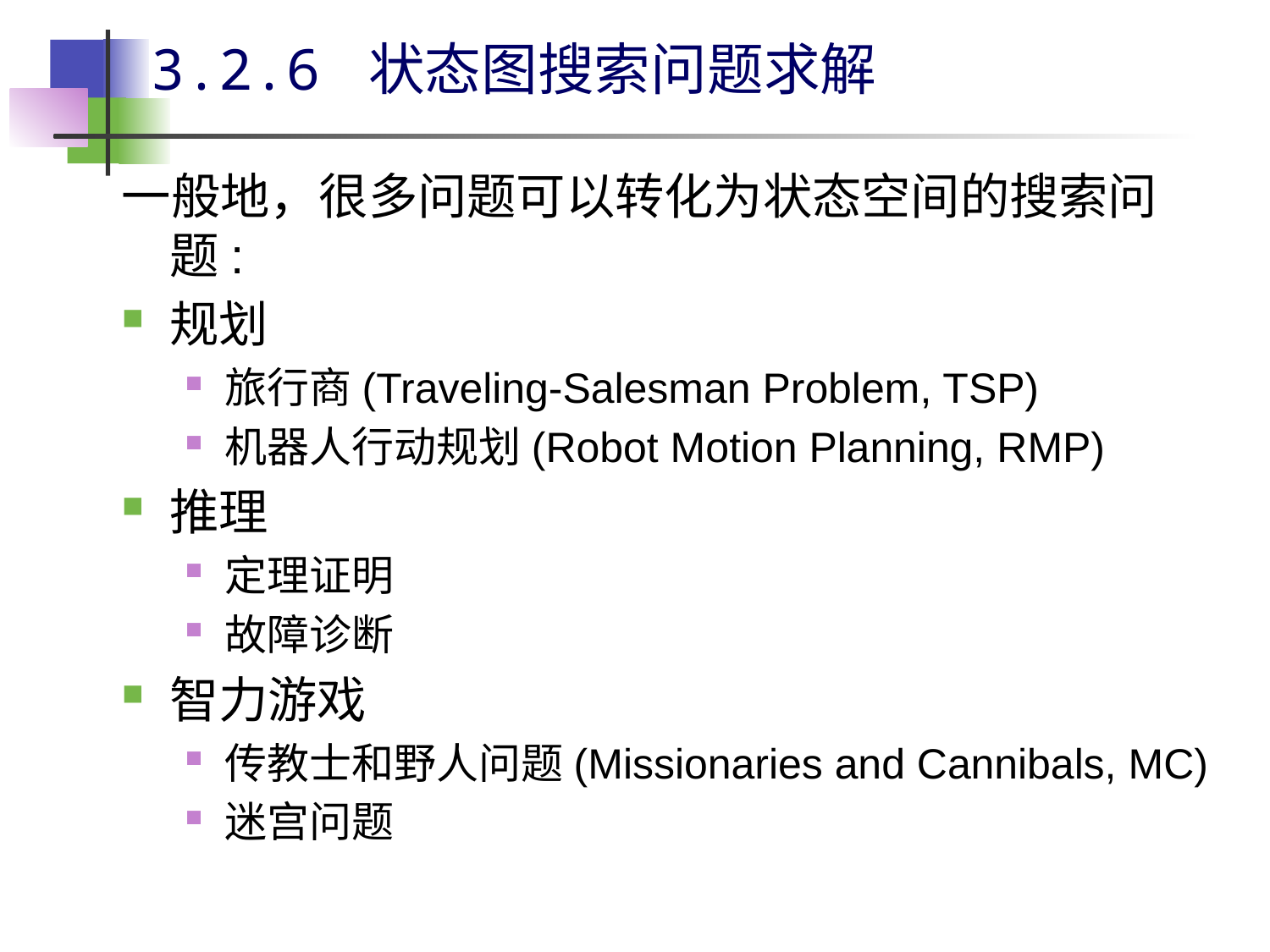

# 3.2.6 状态图搜索问题求解
一般地，很多问题可以转化为状态空间的搜索问题:
规划
旅行商(Traveling-Salesman Problem, TSP)
机器人行动规划(Robot Motion Planning, RMP)
推理
定理证明
故障诊断
智力游戏
传教士和野人问题(Missionaries and Cannibals, MC)
迷宫问题